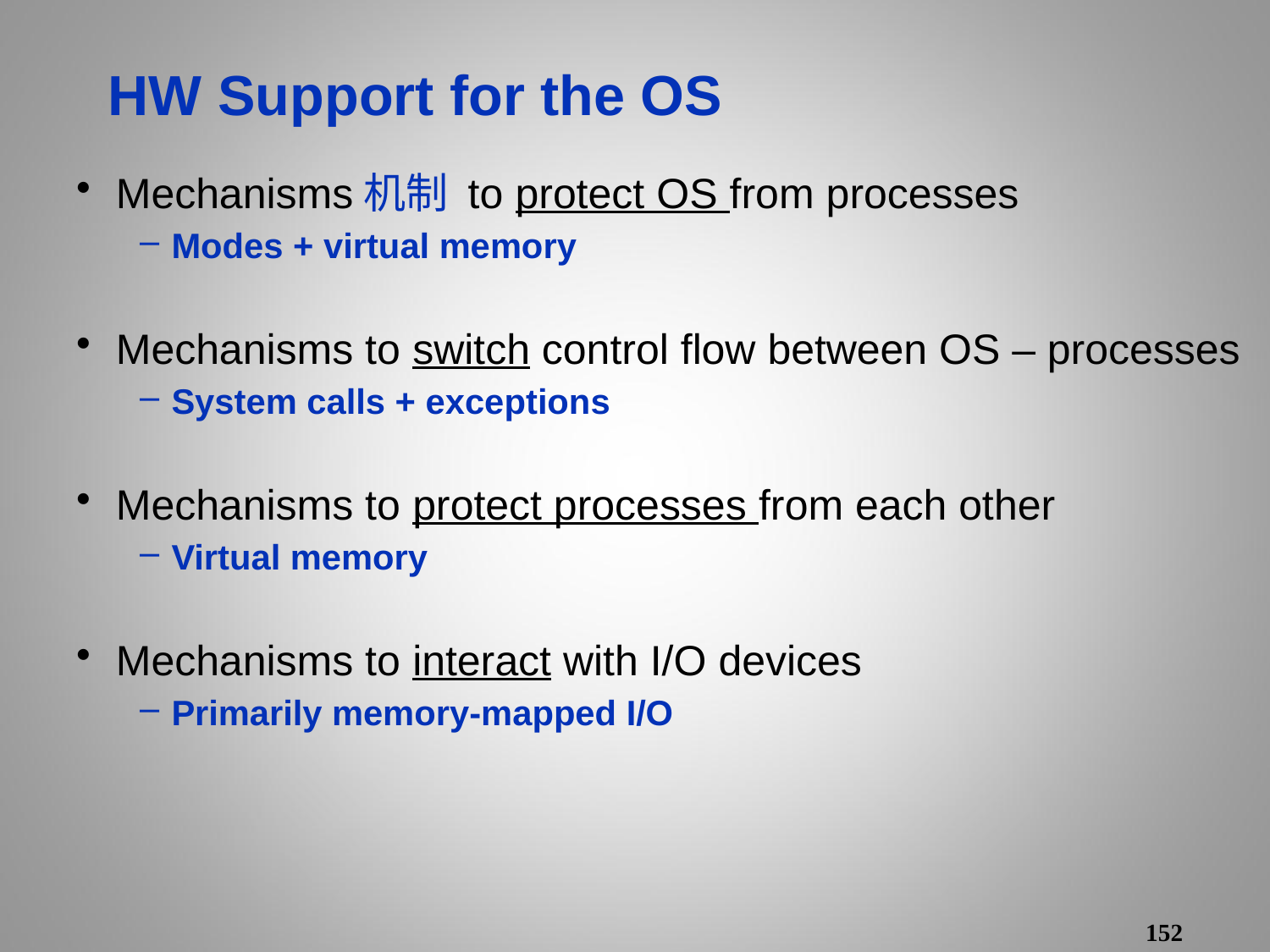

HW Support for the OS
Mechanisms机制 to protect OS from processes
Modes + virtual memory

Mechanisms to switch control flow between OS – processes
System calls + exceptions

Mechanisms to protect processes from each other
Virtual memory

Mechanisms to interact with I/O devices
Primarily memory-mapped I/O
152